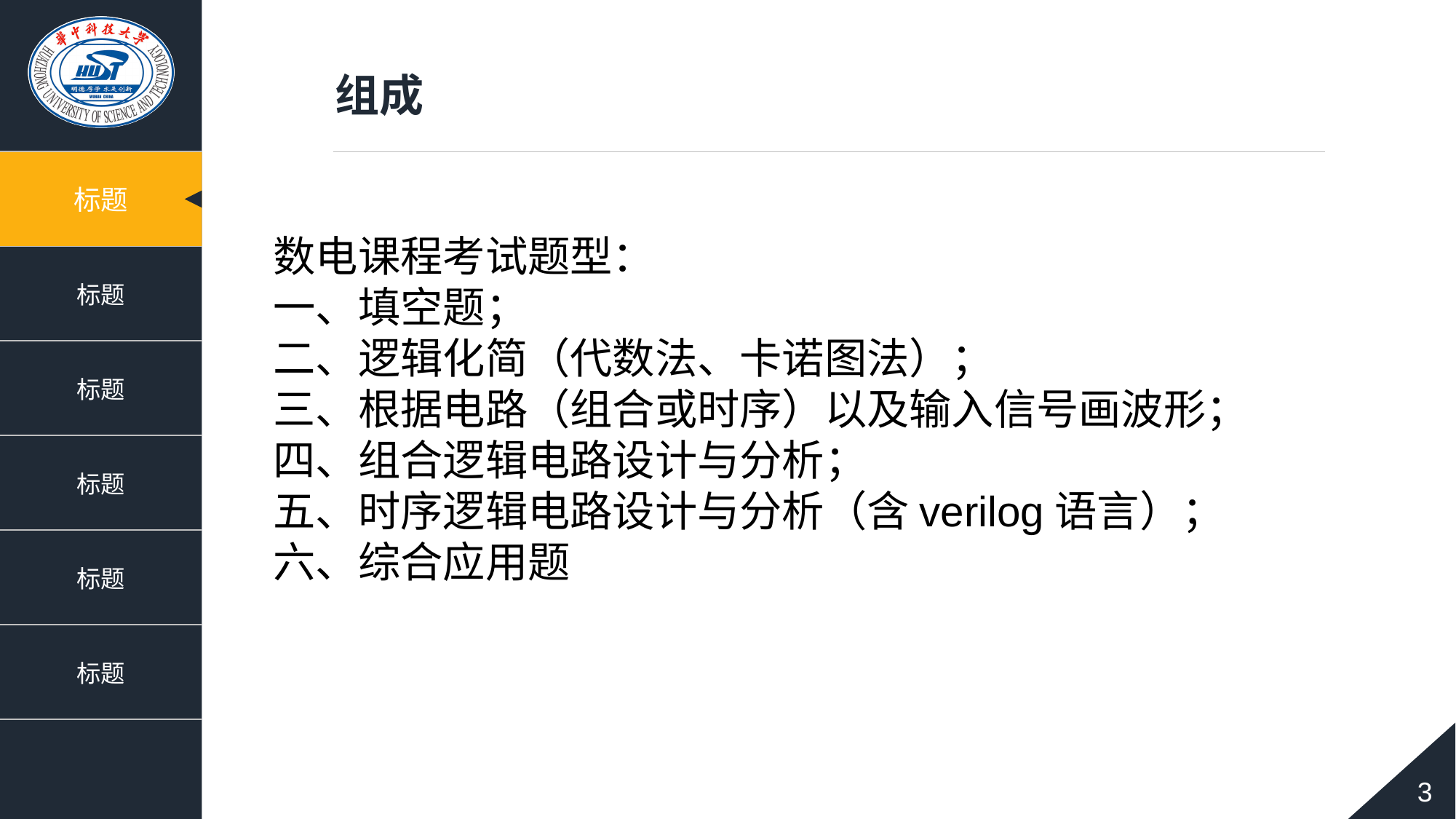

组成
数电课程考试题型：
一、填空题；
二、逻辑化简（代数法、卡诺图法）；
三、根据电路（组合或时序）以及输入信号画波形；
四、组合逻辑电路设计与分析；
五、时序逻辑电路设计与分析（含verilog语言）；
六、综合应用题